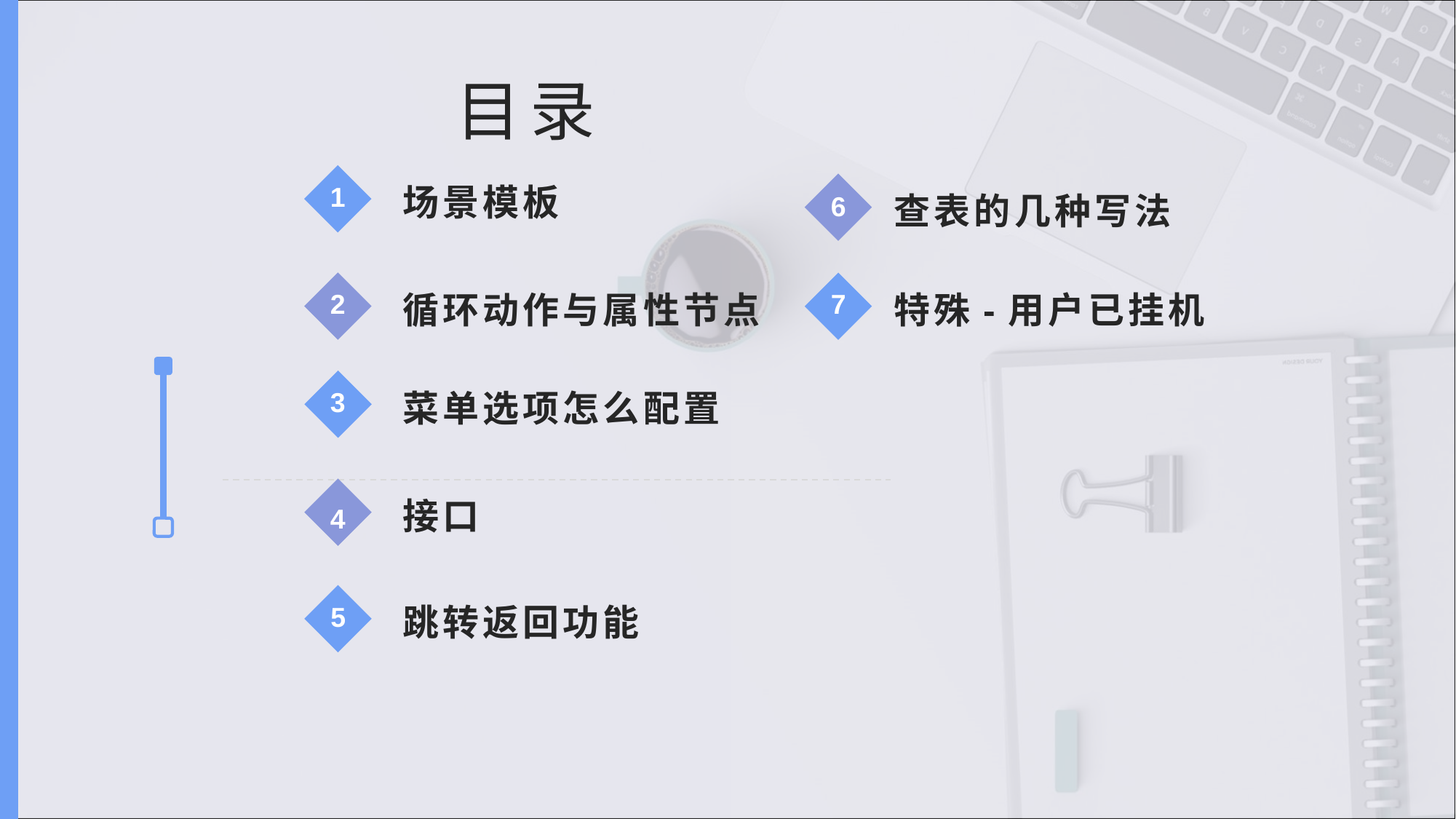

目录
场景模板

查表的几种写法

1
6
特殊-用户已挂机
循环动作与属性节点

2
7
菜单选项怎么配置

3
接口

4
跳转返回功能

5